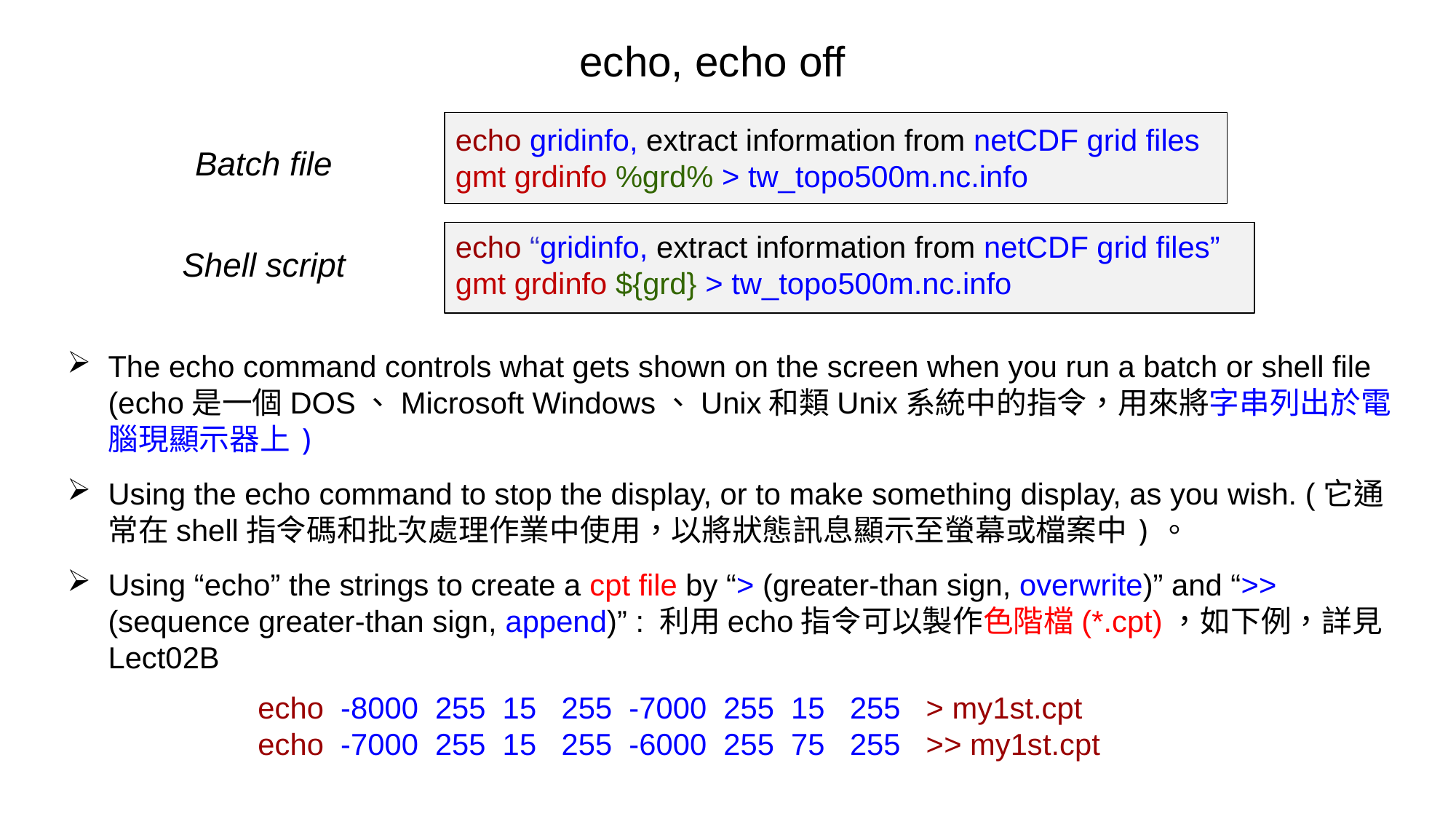

# echo, echo off

echo gridinfo, extract information from netCDF grid files
gmt grdinfo %grd% > tw_topo500m.nc.info
Batch file
echo “gridinfo, extract information from netCDF grid files”
gmt grdinfo ${grd} > tw_topo500m.nc.info

Shell script
The echo command controls what gets shown on the screen when you run a batch or shell file (echo是一個DOS、Microsoft Windows、Unix和類Unix系統中的指令，用來將字串列出於電腦現顯示器上)
Using the echo command to stop the display, or to make something display, as you wish. (它通常在shell指令碼和批次處理作業中使用，以將狀態訊息顯示至螢幕或檔案中)。
Using “echo” the strings to create a cpt file by “> (greater-than sign, overwrite)” and “>> (sequence greater-than sign, append)” : 利用echo指令可以製作色階檔(*.cpt)，如下例，詳見Lect02B
echo  -8000  255  15   255  -7000  255  15   255   > my1st.cpt
echo  -7000  255  15   255  -6000  255  75   255   >> my1st.cpt